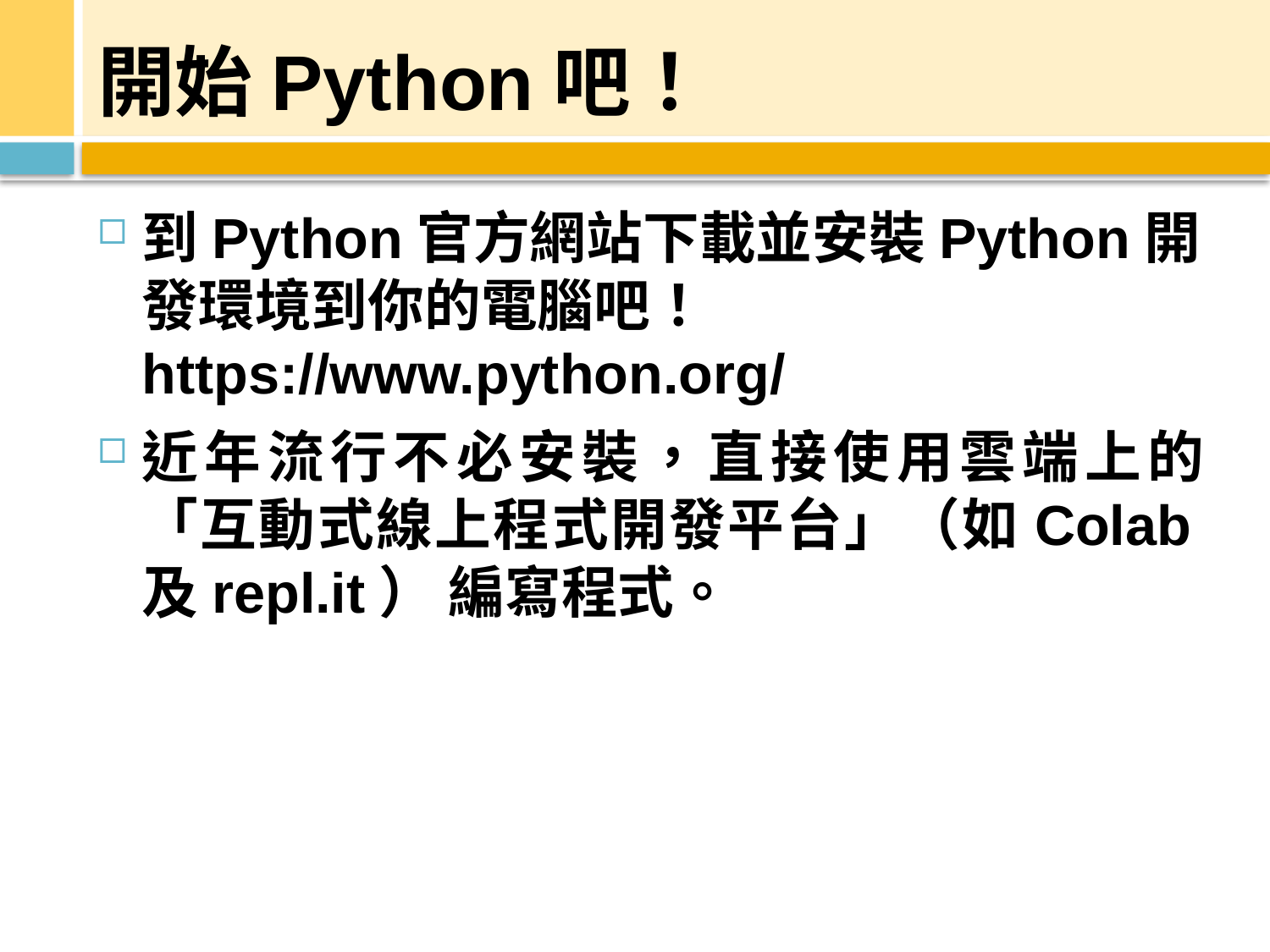

# 開始Python吧！
到Python官方網站下載並安裝Python開發環境到你的電腦吧！
https://www.python.org/
近年流行不必安裝，直接使用雲端上的「互動式線上程式開發平台」（如Colab及repl.it） 編寫程式。